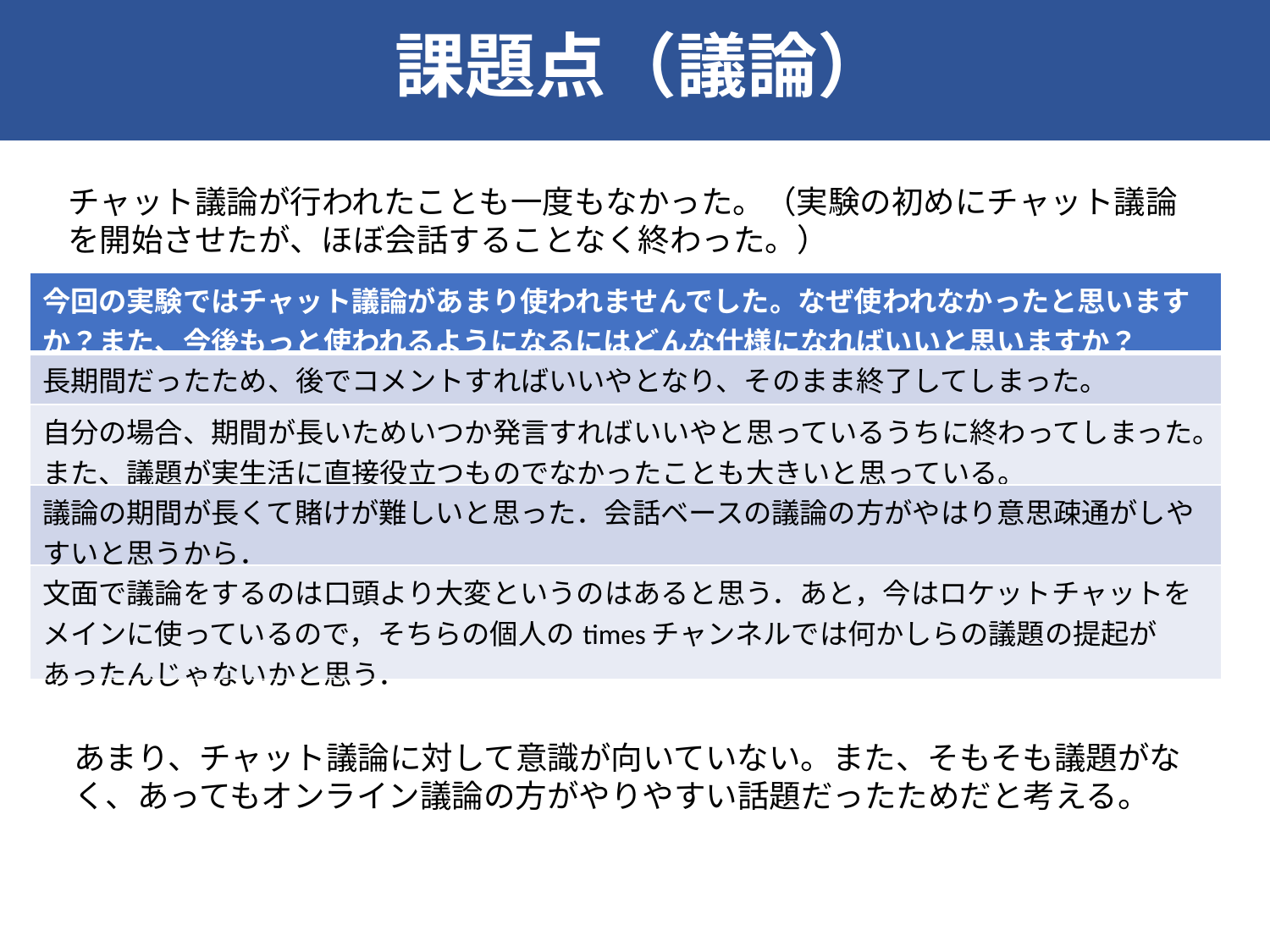

課題点（議論）
チャット議論が行われたことも一度もなかった。（実験の初めにチャット議論を開始させたが、ほぼ会話することなく終わった。）
| 今回の実験ではチャット議論があまり使われませんでした。なぜ使われなかったと思いますか？また、今後もっと使われるようになるにはどんな仕様になればいいと思いますか？ |
| --- |
| 長期間だったため、後でコメントすればいいやとなり、そのまま終了してしまった。 |
| 自分の場合、期間が長いためいつか発言すればいいやと思っているうちに終わってしまった。また、議題が実生活に直接役立つものでなかったことも大きいと思っている。 |
| 議論の期間が長くて賭けが難しいと思った．会話ベースの議論の方がやはり意思疎通がしやすいと思うから． |
| 文面で議論をするのは口頭より大変というのはあると思う．あと，今はロケットチャットをメインに使っているので，そちらの個人のtimesチャンネルでは何かしらの議題の提起があったんじゃないかと思う． |
あまり、チャット議論に対して意識が向いていない。また、そもそも議題がなく、あってもオンライン議論の方がやりやすい話題だったためだと考える。